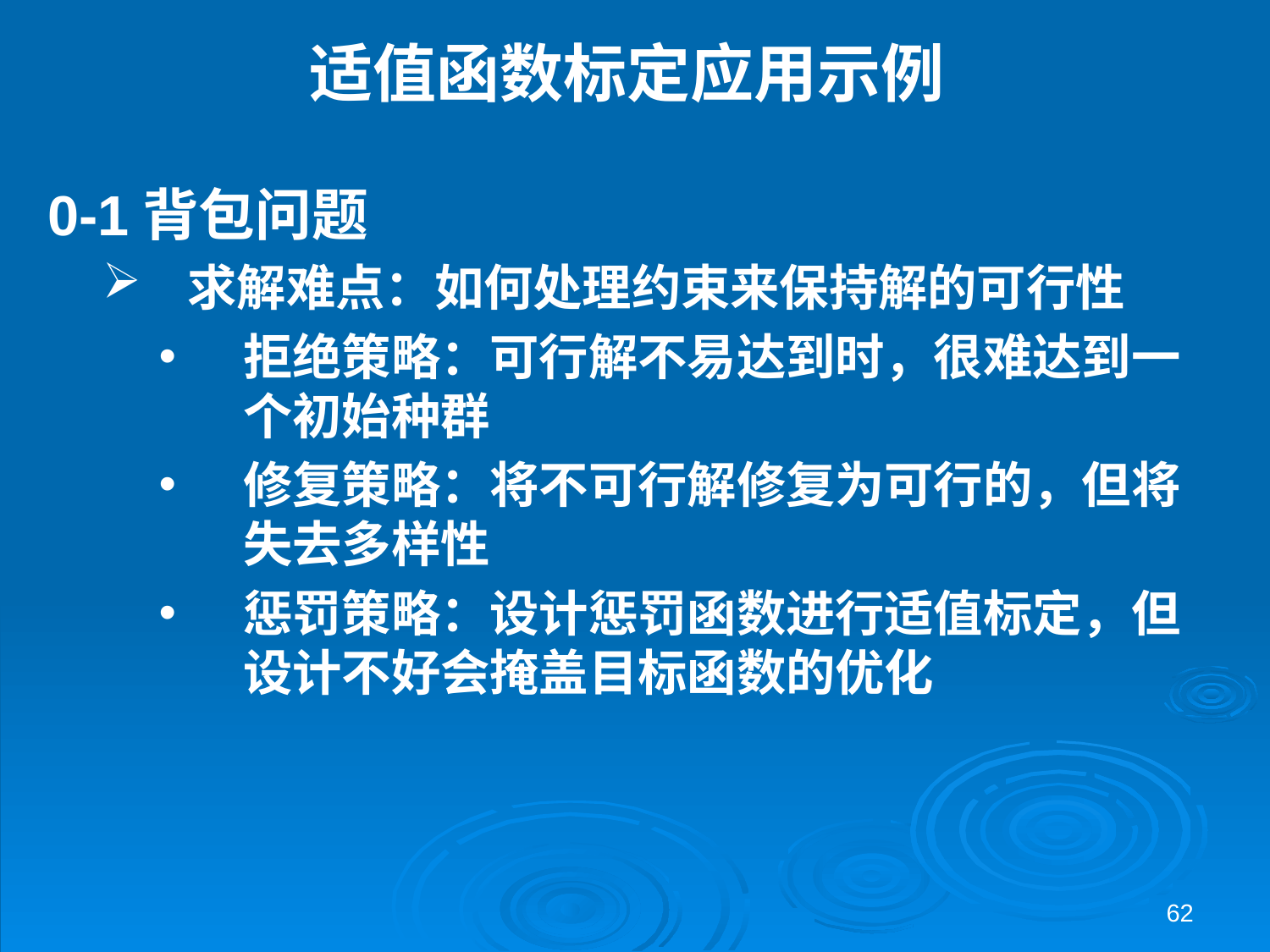

# 适值函数标定应用示例
0-1背包问题
求解难点：如何处理约束来保持解的可行性
拒绝策略：可行解不易达到时，很难达到一个初始种群
修复策略：将不可行解修复为可行的，但将失去多样性
惩罚策略：设计惩罚函数进行适值标定，但设计不好会掩盖目标函数的优化
62